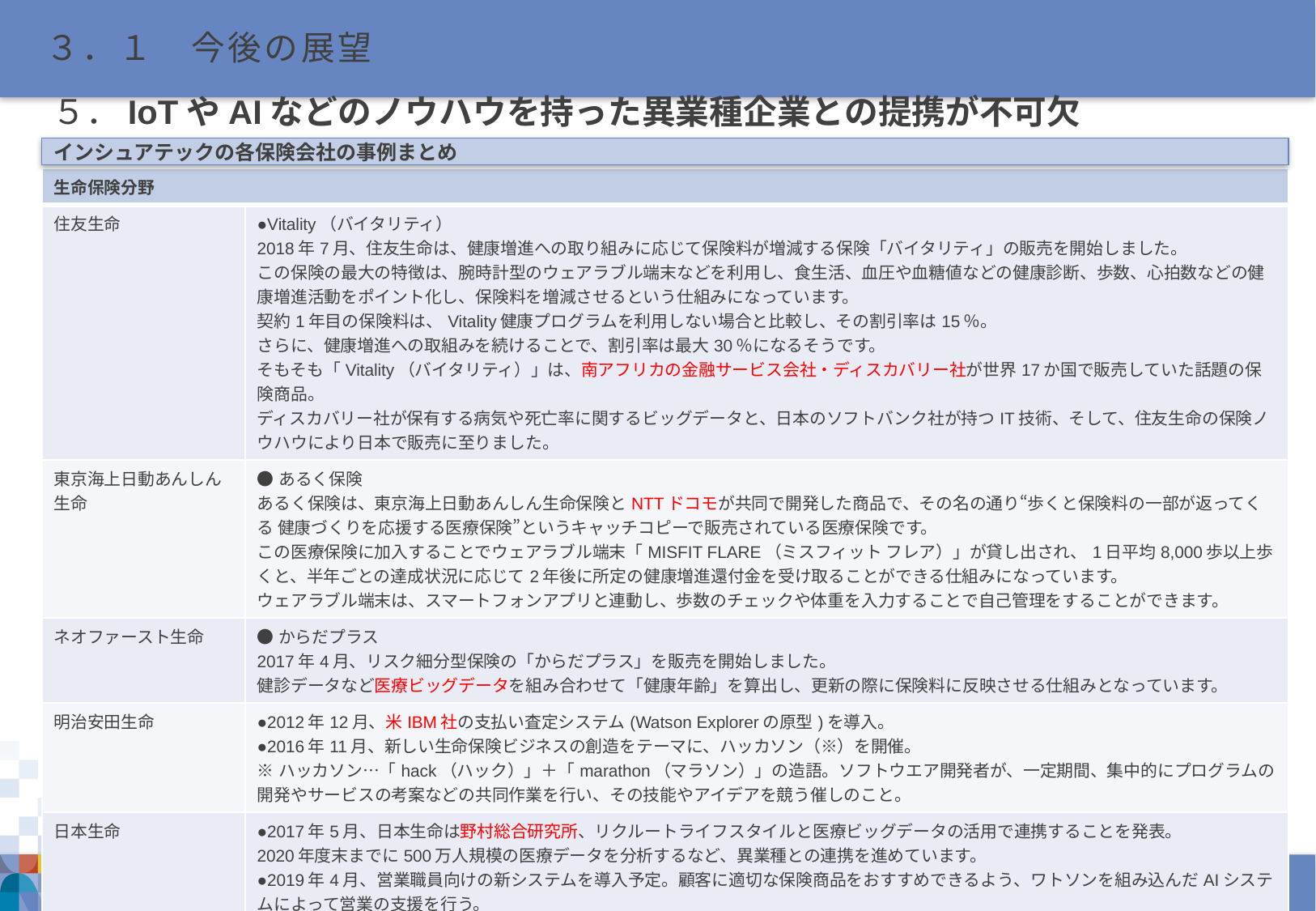

３．１　今後の展望

５．IoTやAIなどのノウハウを持った異業種企業との提携が不可欠
インシュアテックの各保険会社の事例まとめ
| 生命保険分野 |  |
| --- | --- |
| 住友生命 | ●Vitality（バイタリティ） 2018年7月、住友生命は、健康増進への取り組みに応じて保険料が増減する保険「バイタリティ」の販売を開始しました。 この保険の最大の特徴は、腕時計型のウェアラブル端末などを利用し、食生活、血圧や血糖値などの健康診断、歩数、心拍数などの健康増進活動をポイント化し、保険料を増減させるという仕組みになっています。 契約1年目の保険料は、Vitality健康プログラムを利用しない場合と比較し、その割引率は15％。 さらに、健康増進への取組みを続けることで、割引率は最大30％になるそうです。 そもそも「Vitality（バイタリティ）」は、南アフリカの金融サービス会社・ディスカバリー社が世界17か国で販売していた話題の保険商品。 ディスカバリー社が保有する病気や死亡率に関するビッグデータと、日本のソフトバンク社が持つIT技術、そして、住友生命の保険ノウハウにより日本で販売に至りました。 |
| 東京海上日動あんしん生命 | ●あるく保険 あるく保険は、東京海上日動あんしん生命保険とNTTドコモが共同で開発した商品で、その名の通り“歩くと保険料の一部が返ってくる 健康づくりを応援する医療保険”というキャッチコピーで販売されている医療保険です。 この医療保険に加入することでウェアラブル端末「MISFIT FLARE（ミスフィット フレア）」が貸し出され、1日平均8,000歩以上歩くと、半年ごとの達成状況に応じて2年後に所定の健康増進還付金を受け取ることができる仕組みになっています。 ウェアラブル端末は、スマートフォンアプリと連動し、歩数のチェックや体重を入力することで自己管理をすることができます。 |
| ネオファースト生命 | ●からだプラス 2017年4月、リスク細分型保険の「からだプラス」を販売を開始しました。 健診データなど医療ビッグデータを組み合わせて「健康年齢」を算出し、更新の際に保険料に反映させる仕組みとなっています。 |
| 明治安田生命 | ●2012年12月、米IBM社の支払い査定システム(Watson Explorerの原型)を導入。 ●2016年11月、新しい生命保険ビジネスの創造をテーマに、ハッカソン（※）を開催。 ※ハッカソン…「hack（ハック）」＋「marathon（マラソン）」の造語。ソフトウエア開発者が、一定期間、集中的にプログラムの開発やサービスの考案などの共同作業を行い、その技能やアイデアを競う催しのこと。 |
| 日本生命 | ●2017年5月、日本生命は野村総合研究所、リクルートライフスタイルと医療ビッグデータの活用で連携することを発表。 2020年度末までに500万人規模の医療データを分析するなど、異業種との連携を進めています。 ●2019年4月、営業職員向けの新システムを導入予定。顧客に適切な保険商品をおすすめできるよう、ワトソンを組み込んだAIシステムによって営業の支援を行う。 |
| 第一生命 | ●2016年9月、日立製作所と医療ビッグデータ活用の共同研究を開始。 |